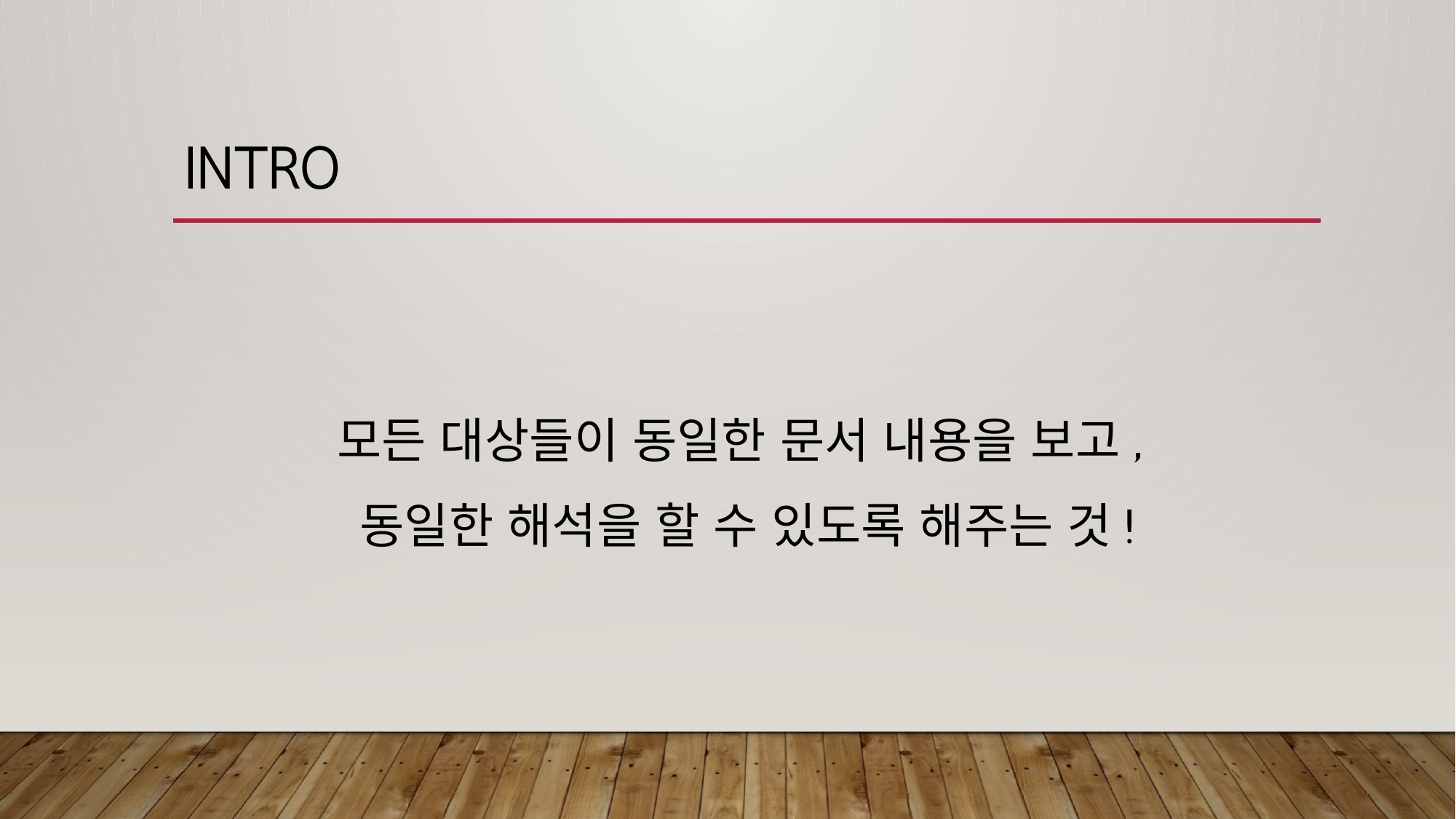

# INTRO

모든 대상들이 동일한 문서 내용을 보고,
동일한 해석을 할 수 있도록 해주는 것!